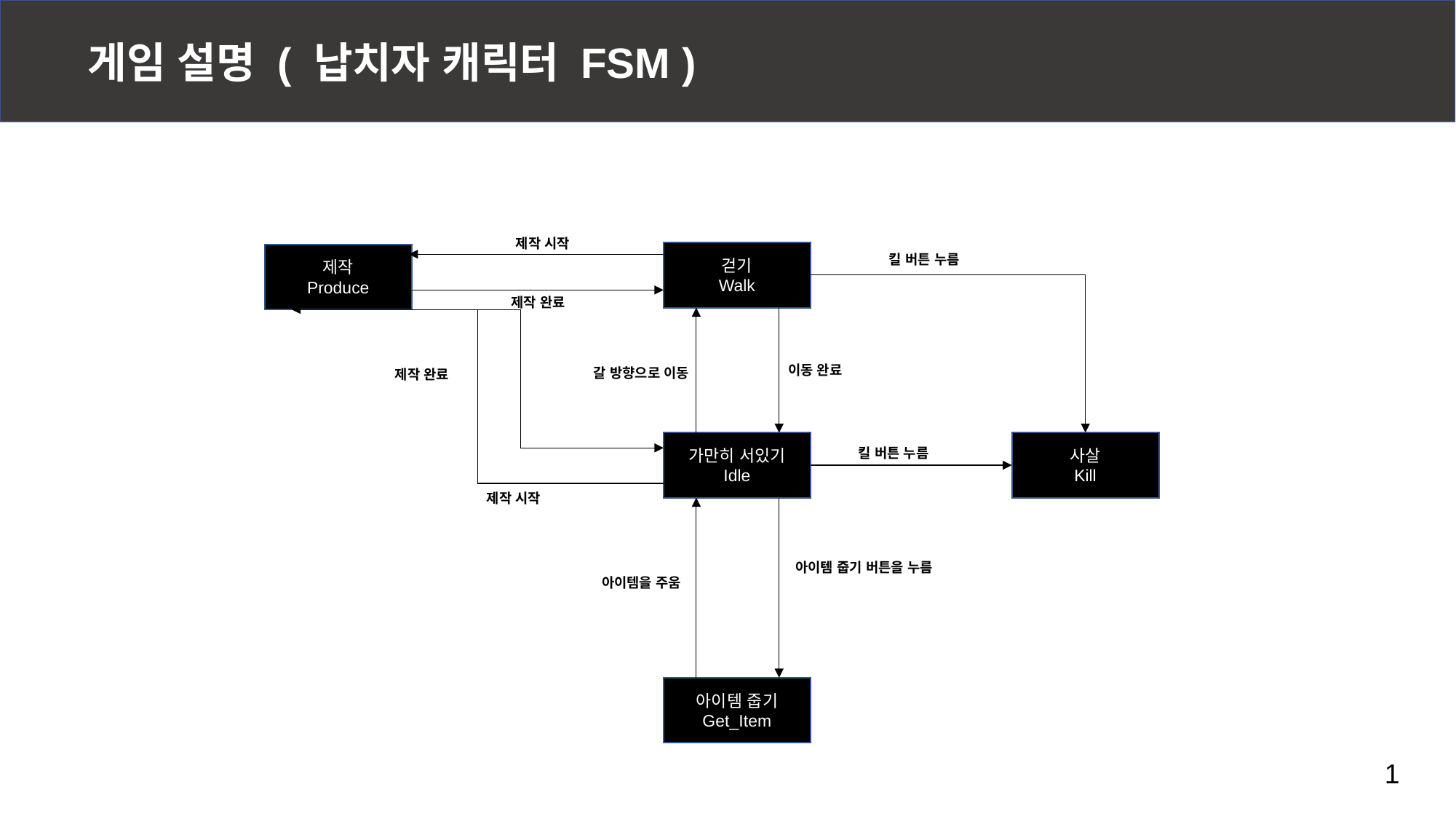

게임 설명 ( 납치자 캐릭터 FSM )
제작 시작
걷기
Walk
제작
Produce
킬 버튼 누름
제작 완료
이동 완료
갈 방향으로 이동
제작 완료
가만히 서있기
Idle
사살
Kill
킬 버튼 누름
제작 시작
아이템 줍기 버튼을 누름
아이템을 주움
아이템 줍기
Get_Item
1